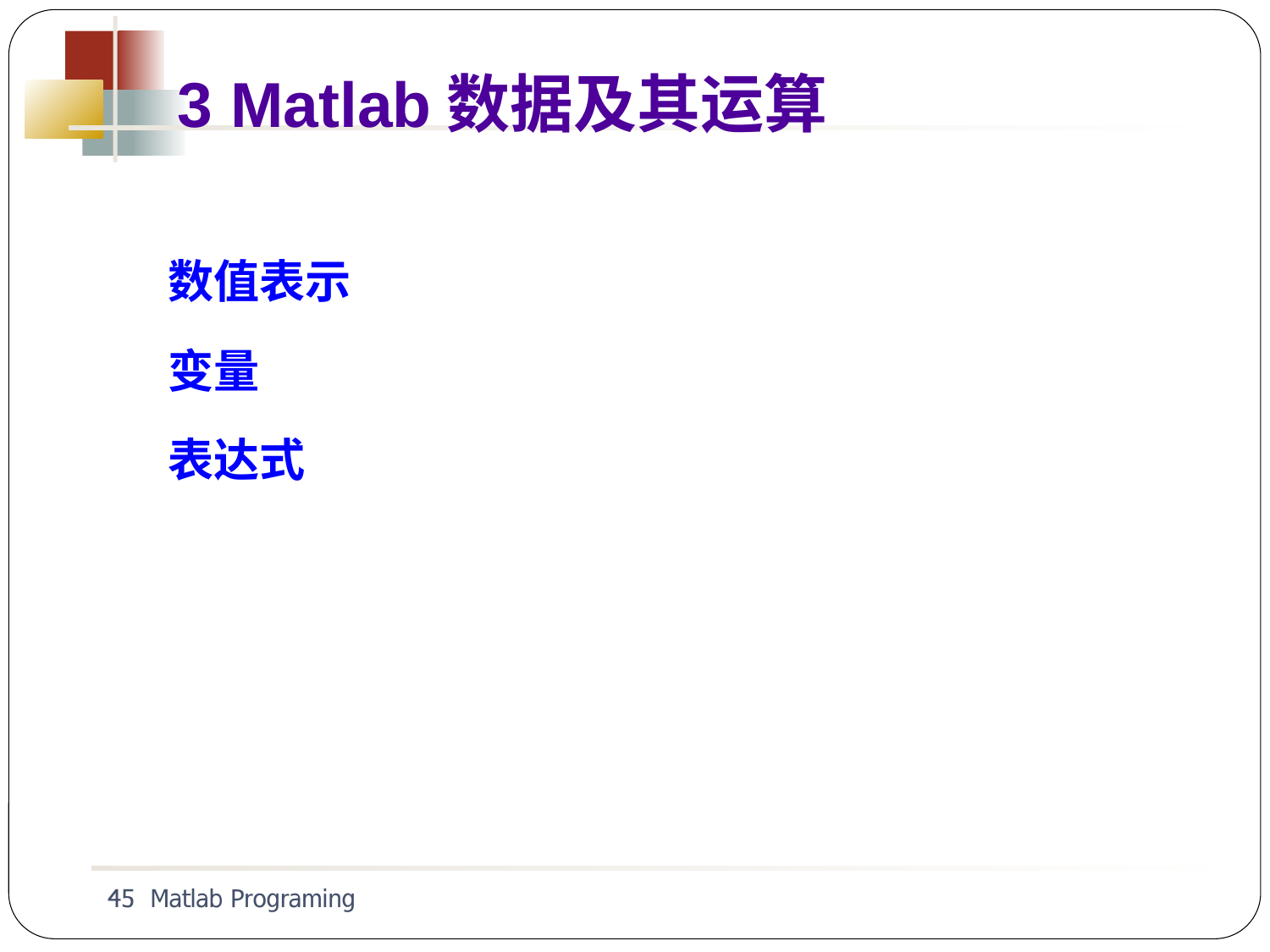

3 Matlab数据及其运算
数值表示
变量
表达式

45  Matlab Programing